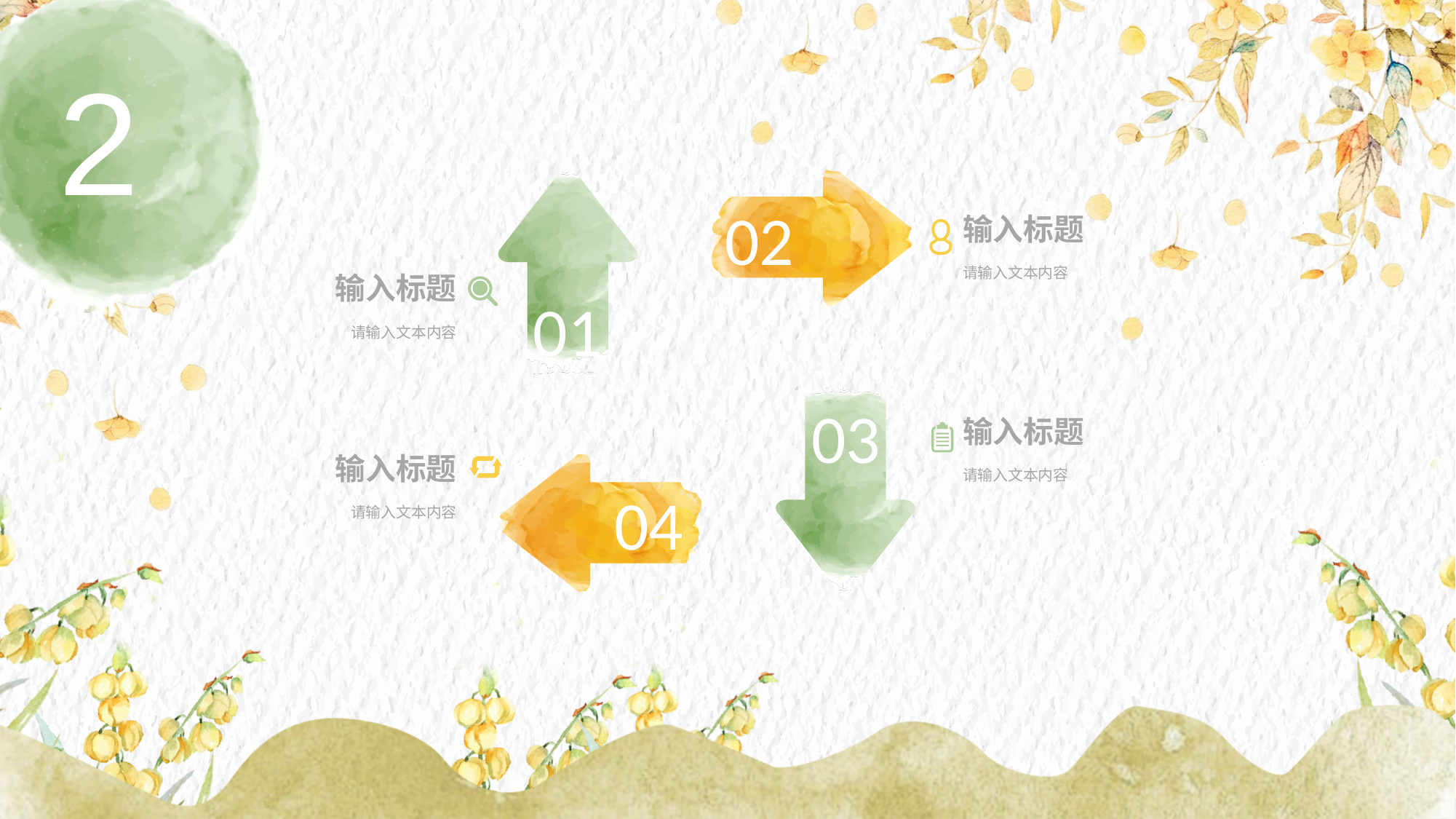

02
输入标题

请输入文本内容
输入标题

01
请输入文本内容

03
输入标题

输入标题
请输入文本内容

04
请输入文本内容